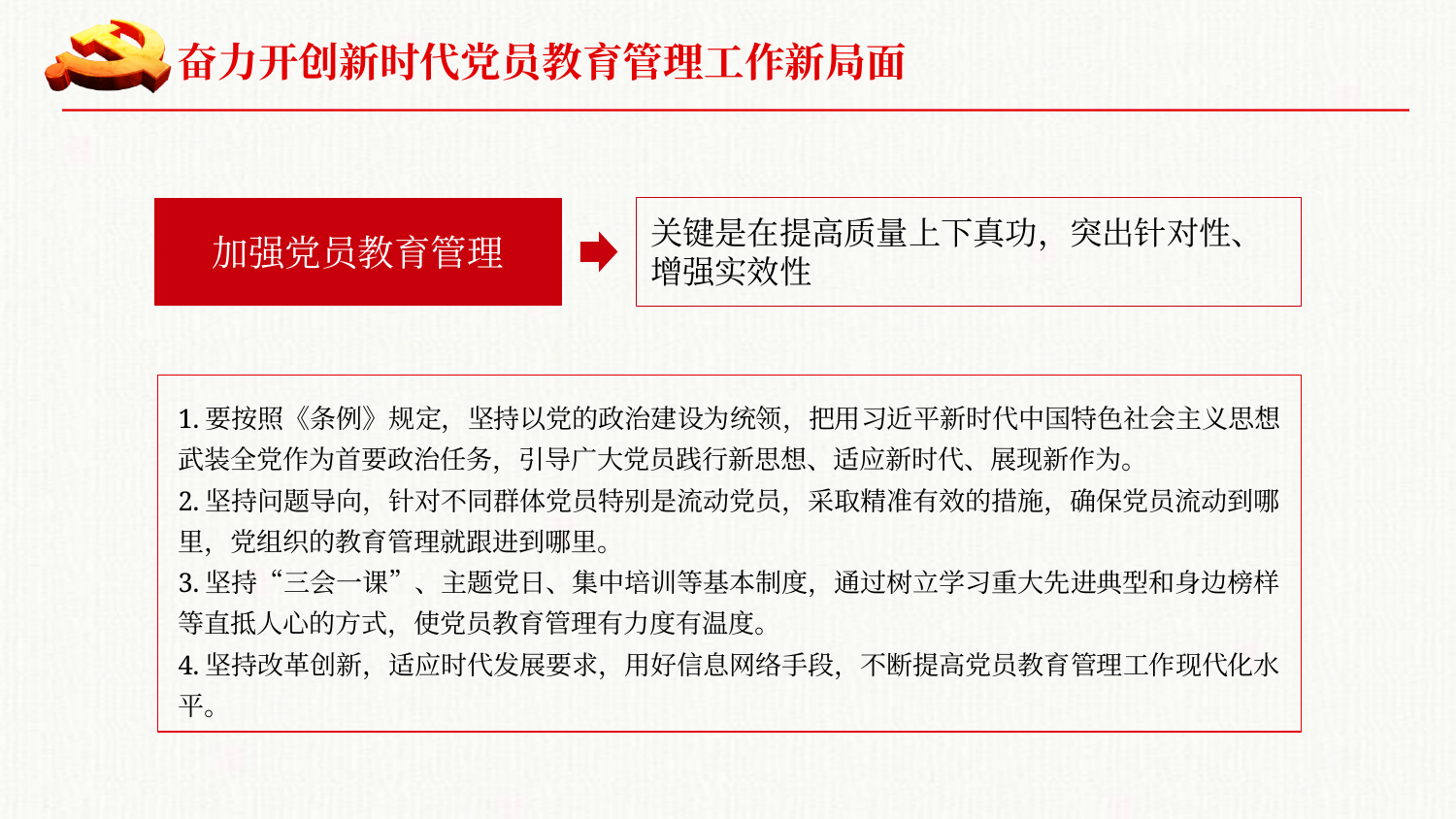

奋力开创新时代党员教育管理工作新局面
关键是在提高质量上下真功，突出针对性、增强实效性
加强党员教育管理

1.要按照《条例》规定，坚持以党的政治建设为统领，把用习近平新时代中国特色社会主义思想武装全党作为首要政治任务，引导广大党员践行新思想、适应新时代、展现新作为。
2.坚持问题导向，针对不同群体党员特别是流动党员，采取精准有效的措施，确保党员流动到哪里，党组织的教育管理就跟进到哪里。
3.坚持“三会一课”、主题党日、集中培训等基本制度，通过树立学习重大先进典型和身边榜样等直抵人心的方式，使党员教育管理有力度有温度。
4.坚持改革创新，适应时代发展要求，用好信息网络手段，不断提高党员教育管理工作现代化水平。